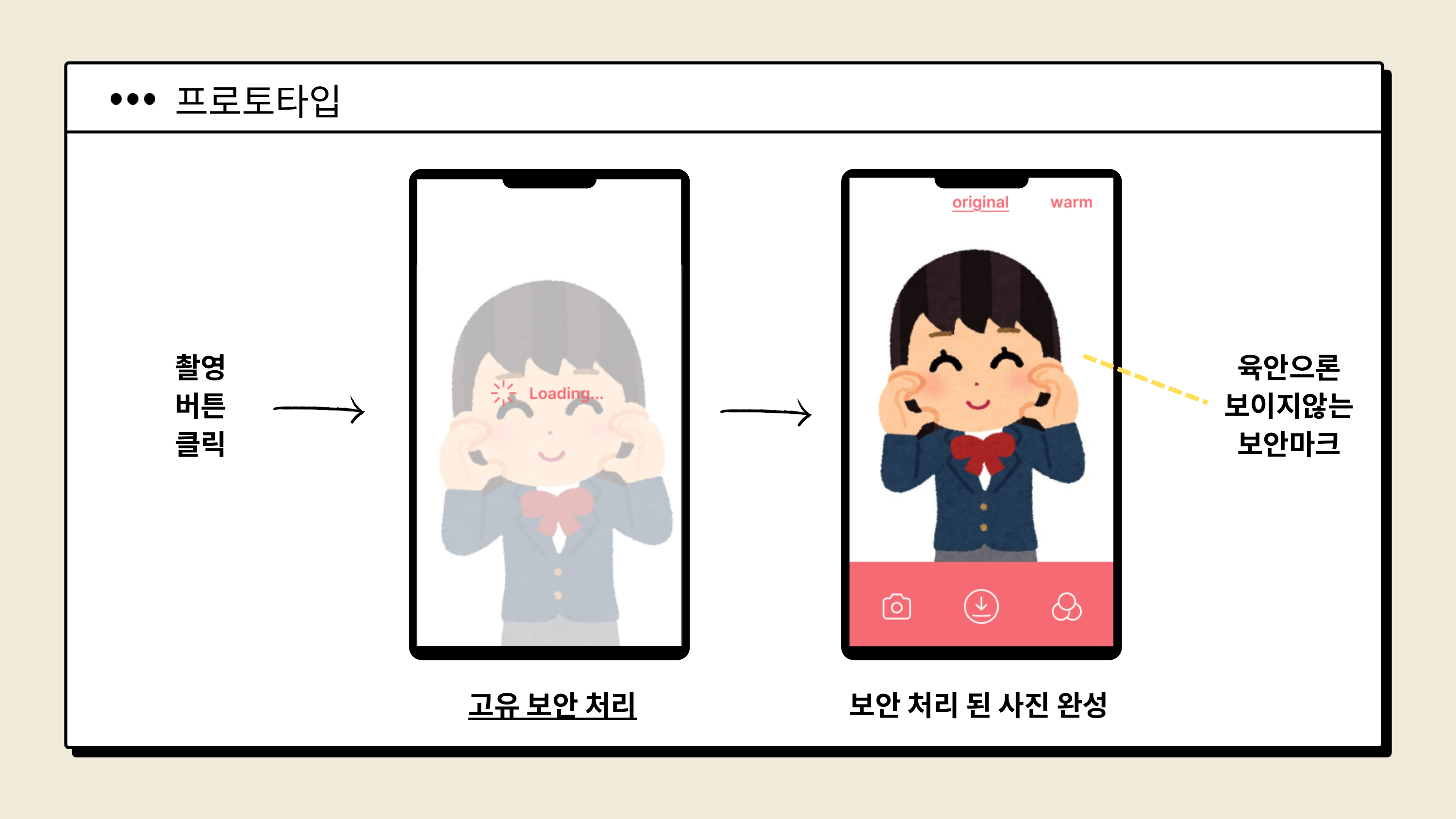

프로토타입

촬영
버튼
클릭
육안으론
보이지않는
보안마크

고유 보안 처리
보안 처리 된 사진 완성